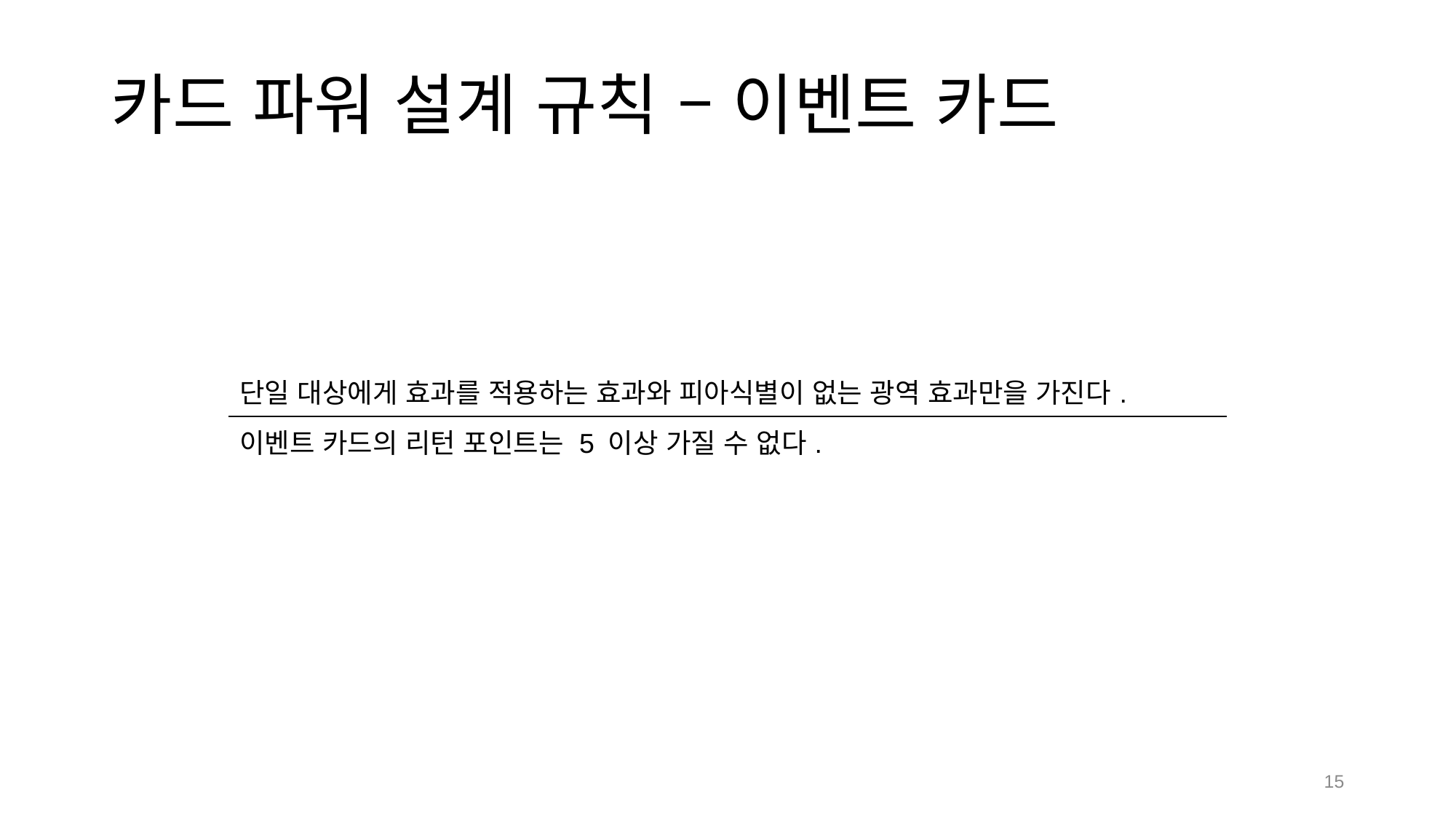

# 카드 파워 설계 규칙 – 이벤트 카드
| 단일 대상에게 효과를 적용하는 효과와 피아식별이 없는 광역 효과만을 가진다. |
| --- |
| 이벤트 카드의 리턴 포인트는 5 이상 가질 수 없다. |
15